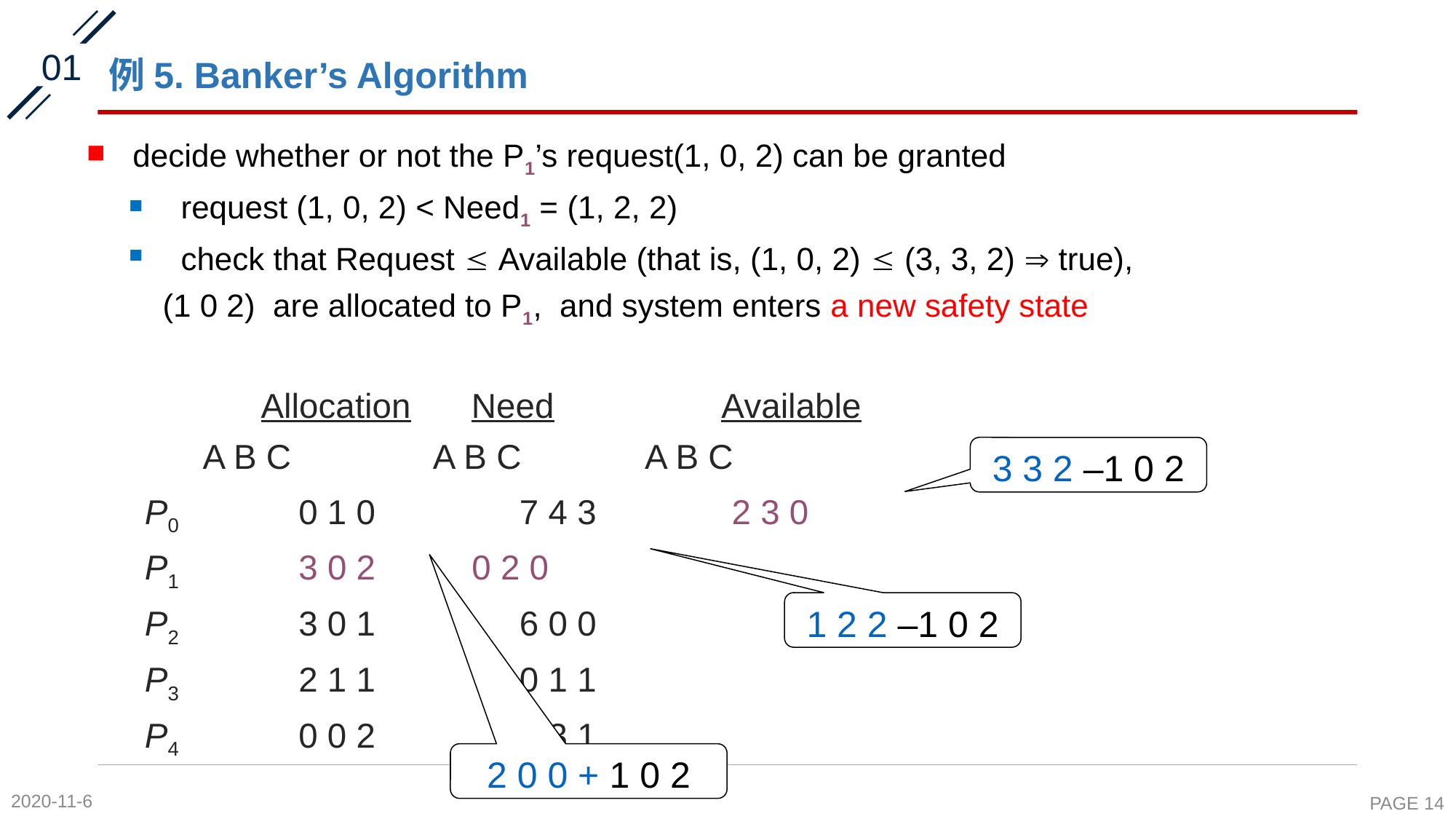

01
# 例5. Banker’s Algorithm
decide whether or not the P1’s request(1, 0, 2) can be granted
request (1, 0, 2) < Need1 = (1, 2, 2)
check that Request ≤ Available (that is, (1, 0, 2) ≤ (3, 3, 2) ⇒ true),
  (1 0 2)  are allocated to P1,  and system enters a new safety state

                      Allocation	    Need	          Available
		      A B C          	A B C             A B C
	P0	      0 1 0 	         7 4 3              2 3 0
	P1	      3 0 2          0 2 0
	P2	      3 0 1 	         6 0 0
	P3	      2 1 1 	         0 1 1
	P4	      0 0 2 	         4 3 1
3 3 2 –1 0 2
1 2 2 –1 0 2
2 0 0 + 1 0 2
2020-11-6
PAGE 14